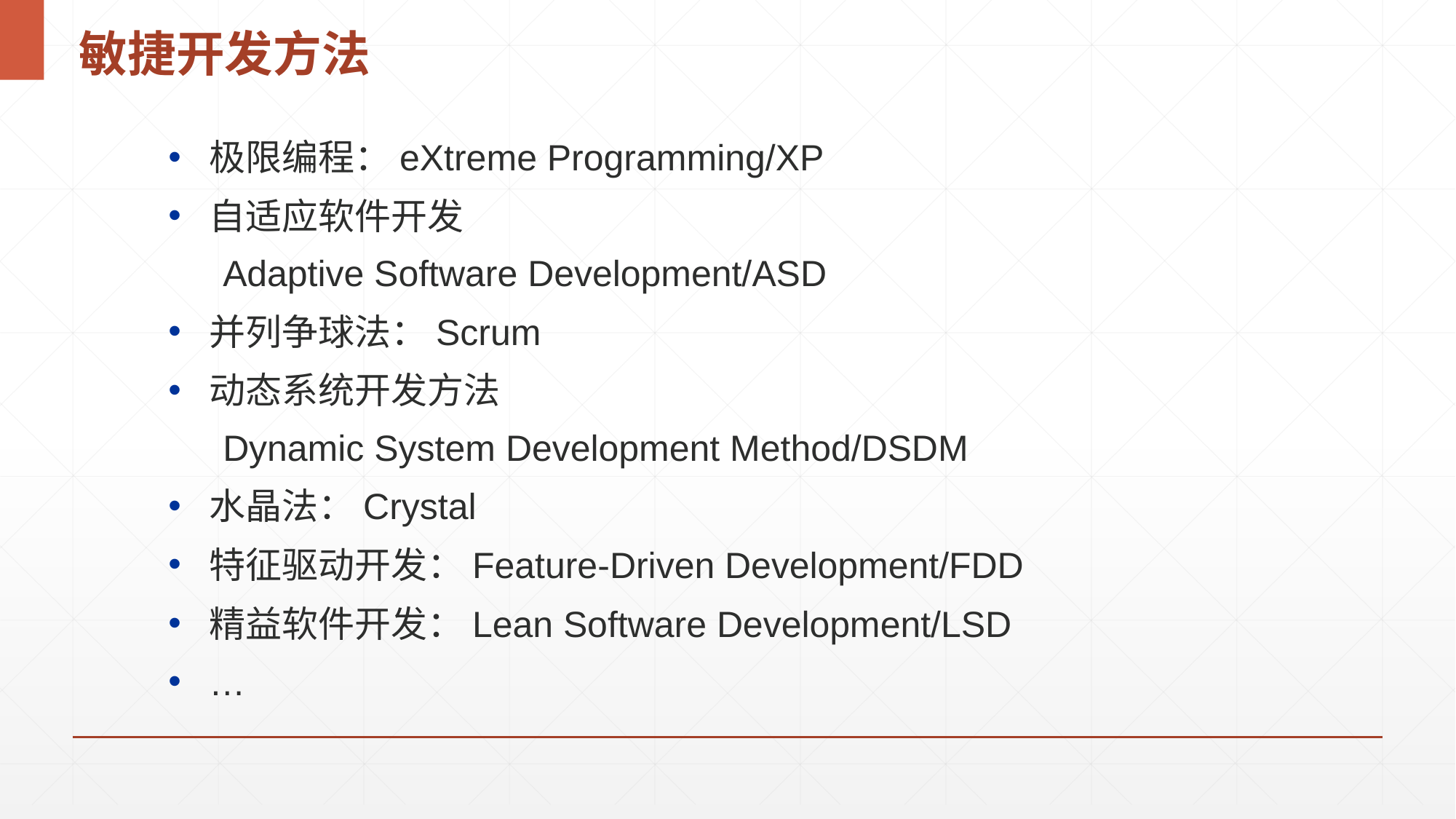

# 敏捷开发方法
极限编程：eXtreme Programming/XP
自适应软件开发
Adaptive Software Development/ASD
并列争球法：Scrum
动态系统开发方法
Dynamic System Development Method/DSDM
水晶法：Crystal
特征驱动开发：Feature-Driven Development/FDD
精益软件开发：Lean Software Development/LSD
…